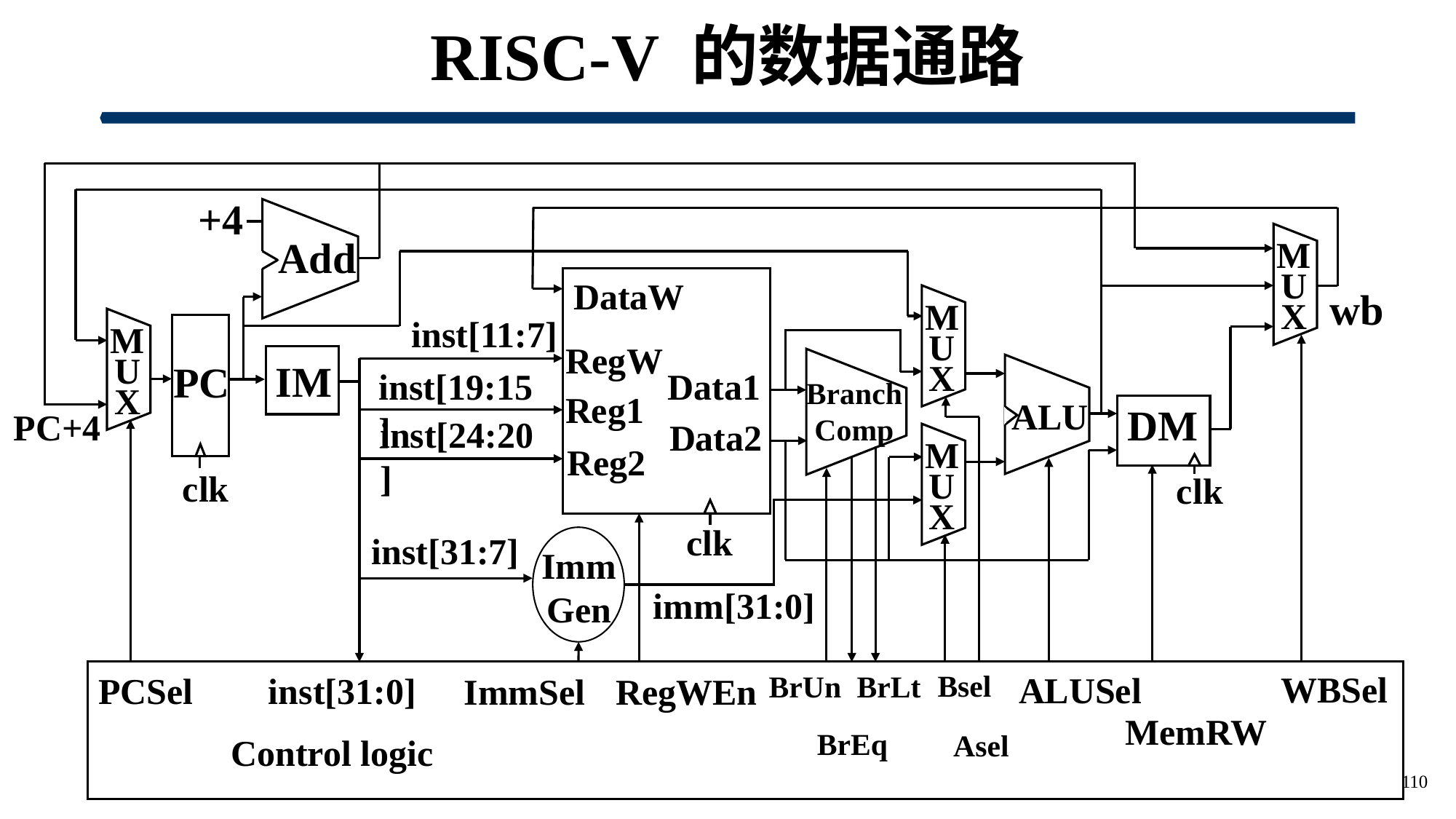

# RISC-V 的数据通路

+4

Add
M
U
X

DataW

RegW
Data1
Reg1
Data2
Reg2

wb
M
U
X

inst[11:7]
M
U
X

PC

clk

IM
Branch
Comp

ALU
inst[19:15]
DM

clk
PC+4
inst[24:20]
M
U
X

clk
inst[31:7]

Imm
Gen
imm[31:0]

WBSel
Bsel
ALUSel
BrUn
BrLt
inst[31:0]
PCSel
ImmSel
RegWEn
MemRW
BrEq
Asel
Control logic
110